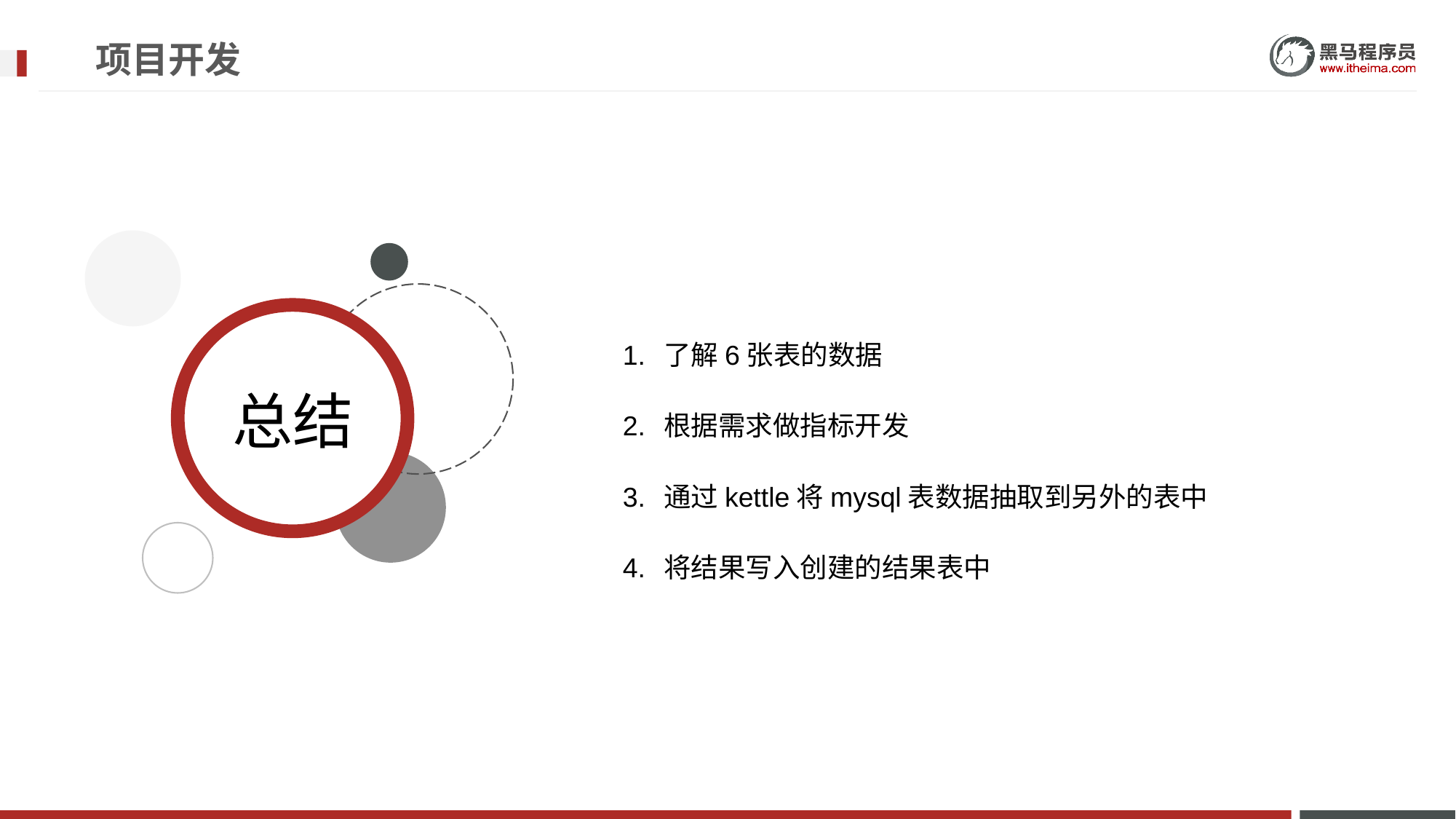

# 项目开发
了解6张表的数据
根据需求做指标开发
通过kettle将mysql表数据抽取到另外的表中
将结果写入创建的结果表中